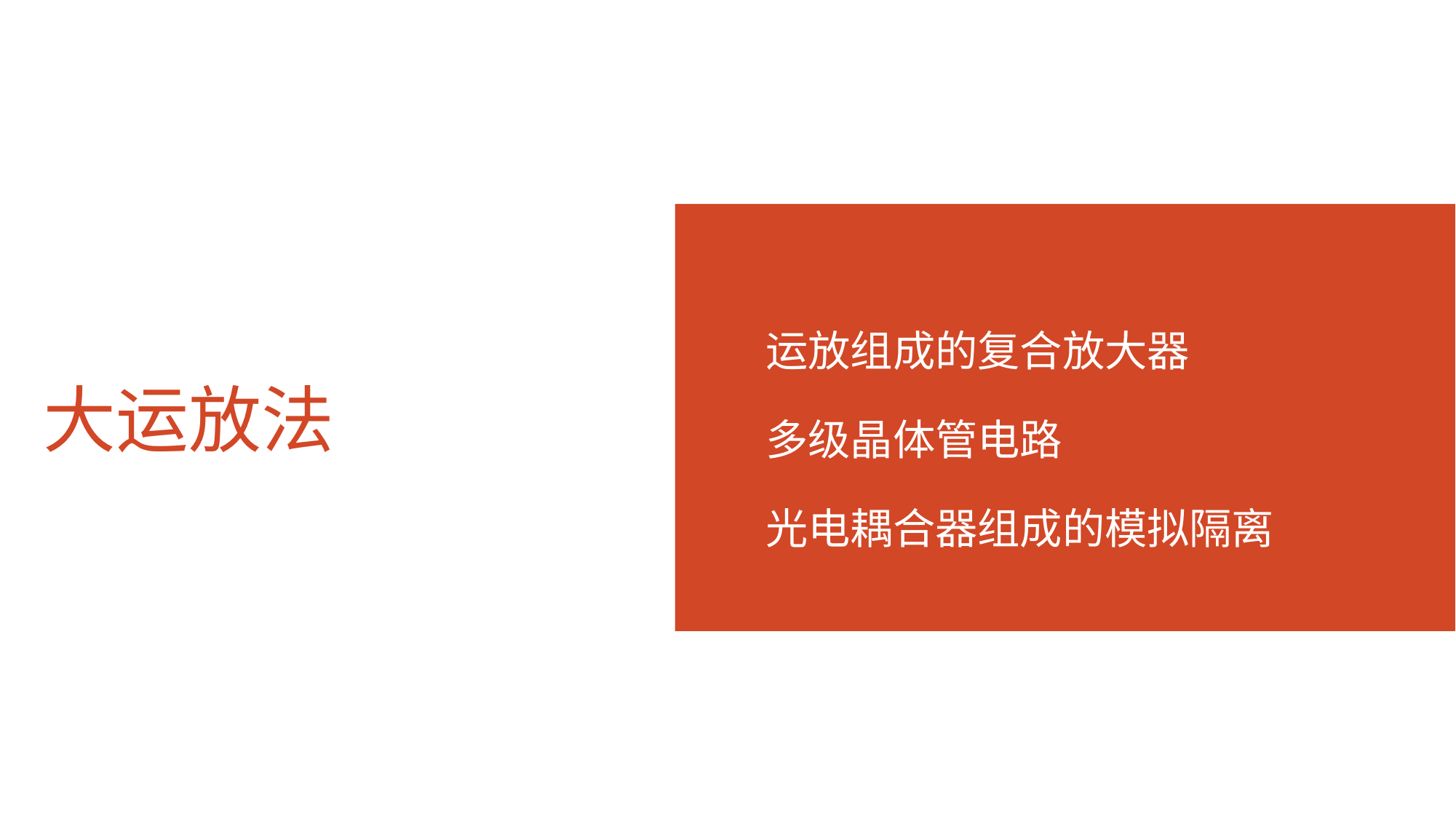

运放组成的复合放大器
多级晶体管电路
光电耦合器组成的模拟隔离
# 大运放法